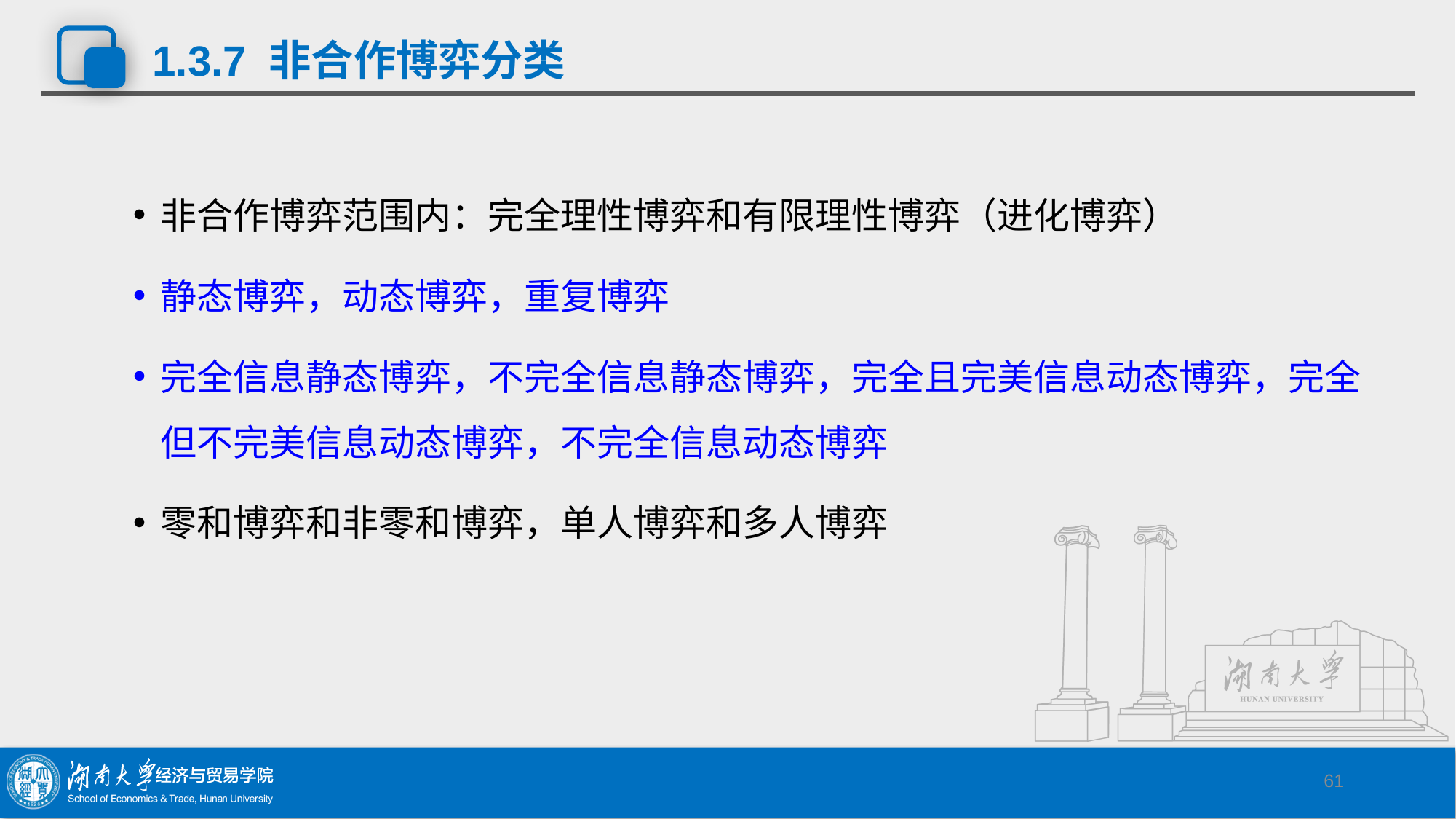

# 1.3.7 非合作博弈分类
非合作博弈范围内：完全理性博弈和有限理性博弈（进化博弈）
静态博弈，动态博弈，重复博弈
完全信息静态博弈，不完全信息静态博弈，完全且完美信息动态博弈，完全但不完美信息动态博弈，不完全信息动态博弈
零和博弈和非零和博弈，单人博弈和多人博弈